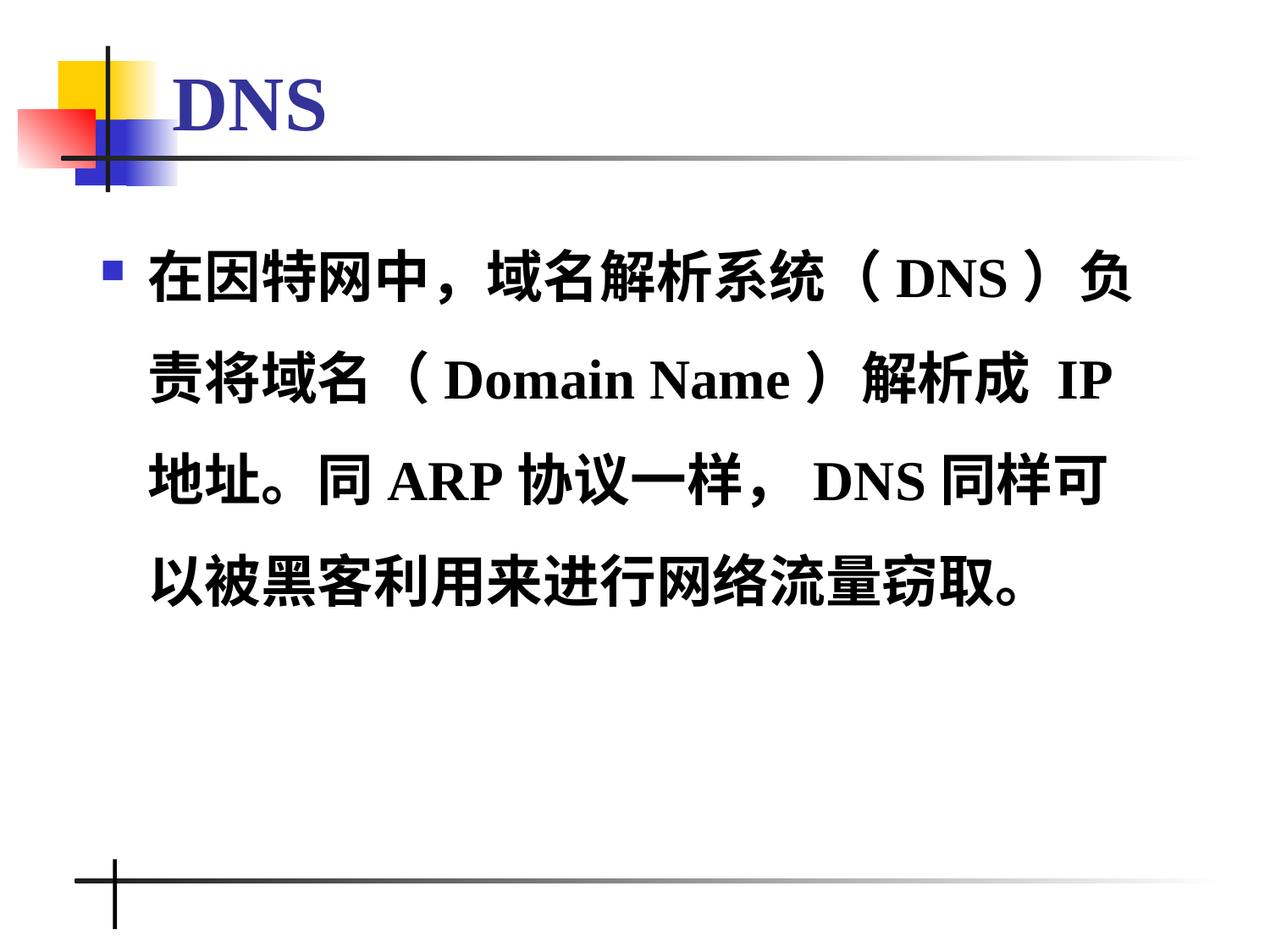

# DNS
在因特网中，域名解析系统（DNS）负责将域名（Domain Name）解析成 IP 地址。同ARP协议一样，DNS同样可以被黑客利用来进行网络流量窃取。